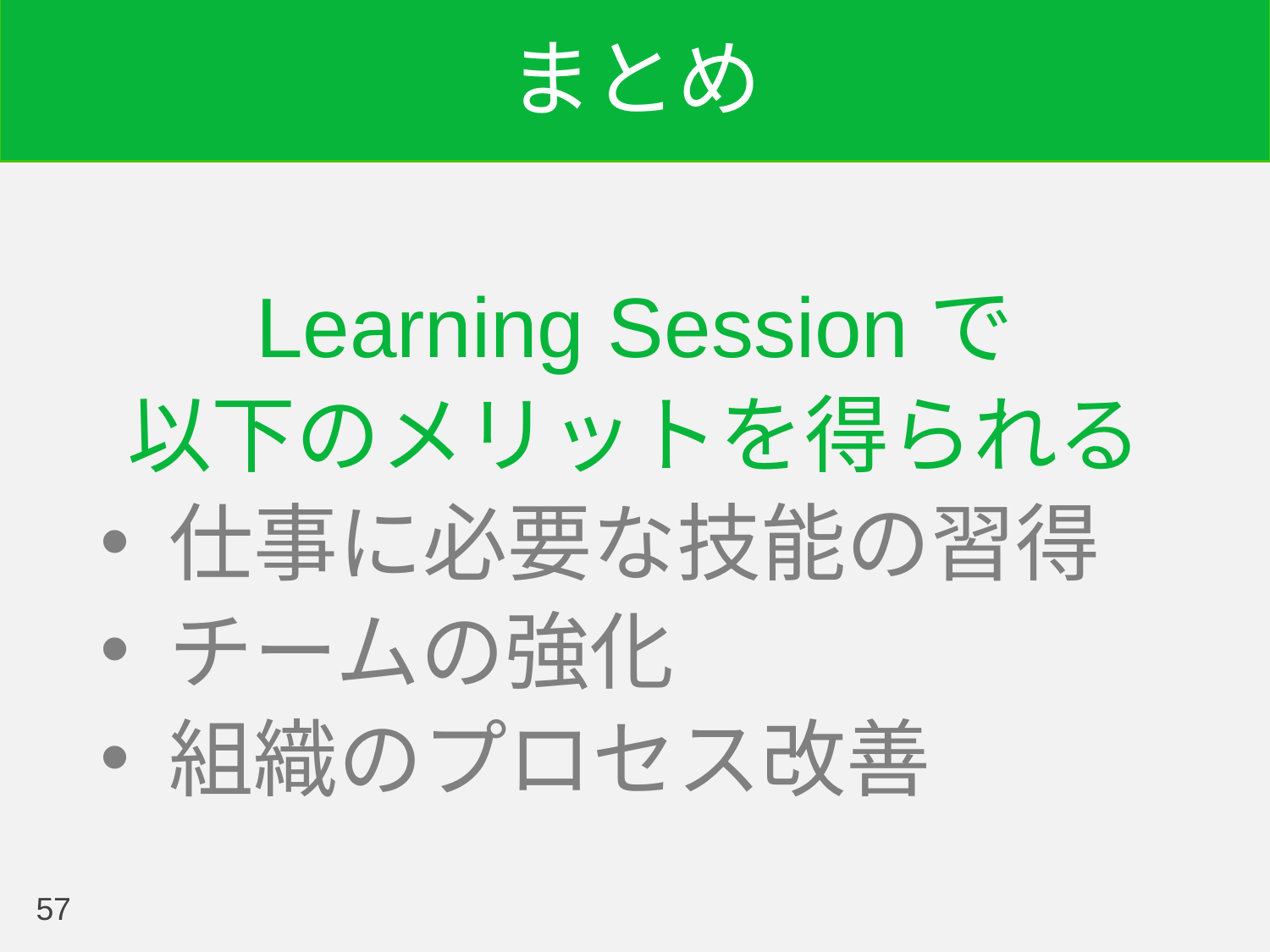

# まとめ
Learning Sessionで
以下のメリットを得られる
仕事に必要な技能の習得
チームの強化
組織のプロセス改善
57